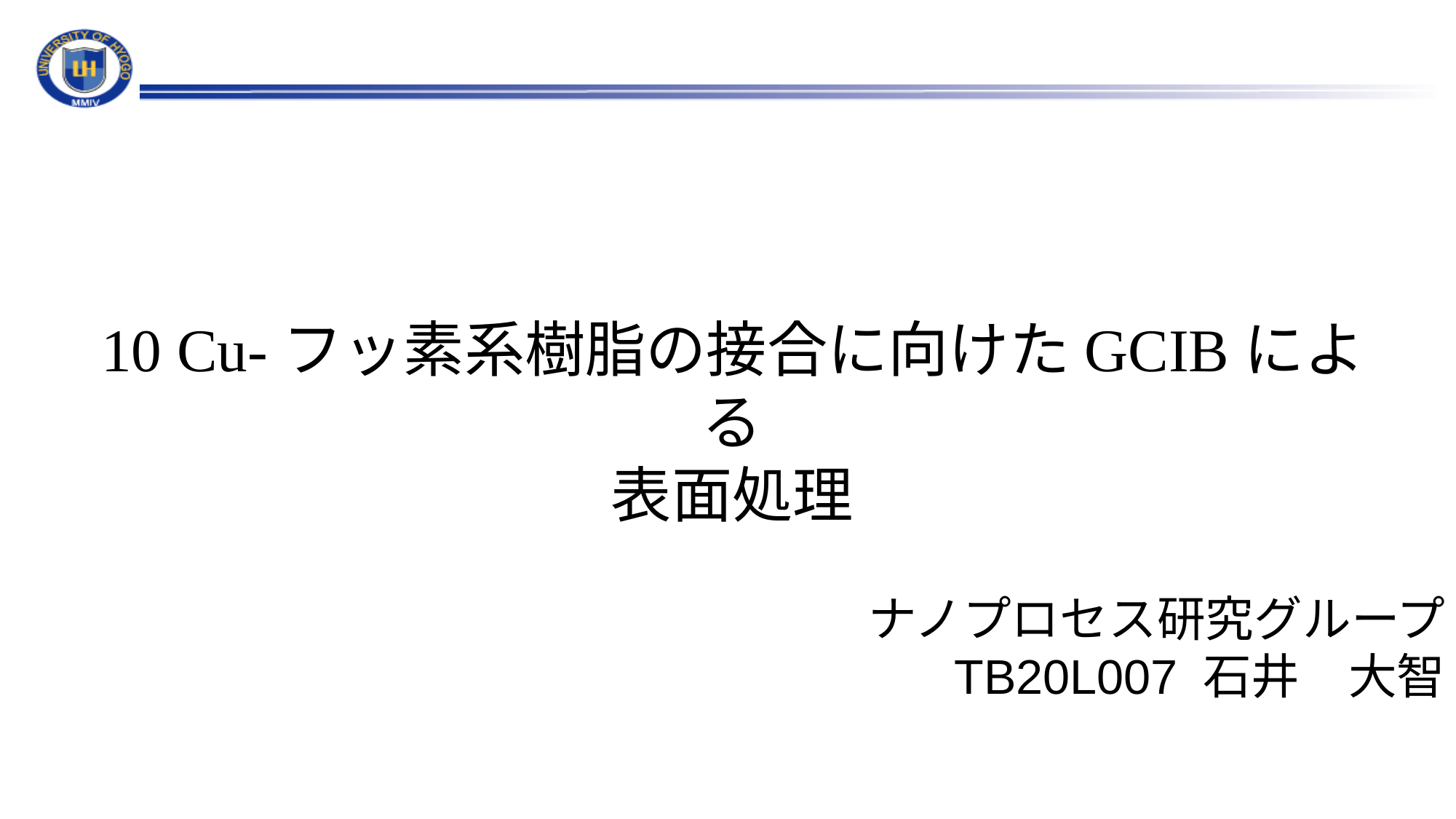

# 10 Cu-フッ素系樹脂の接合に向けたGCIBによる 表面処理
ナノプロセス研究グループ
TB20L007 石井　大智